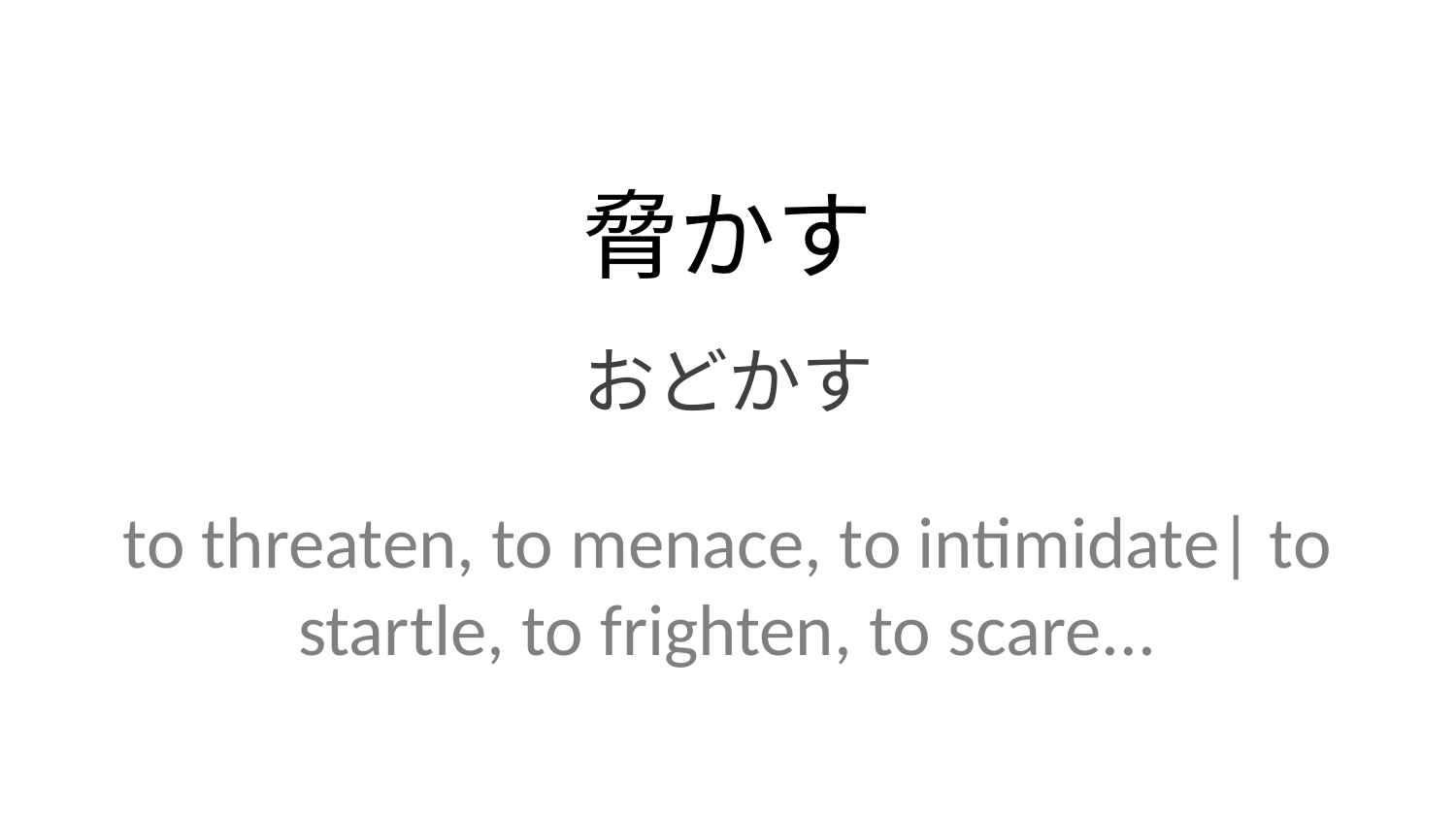

脅かす

おどかす
to threaten, to menace, to intimidate| to startle, to frighten, to scare...